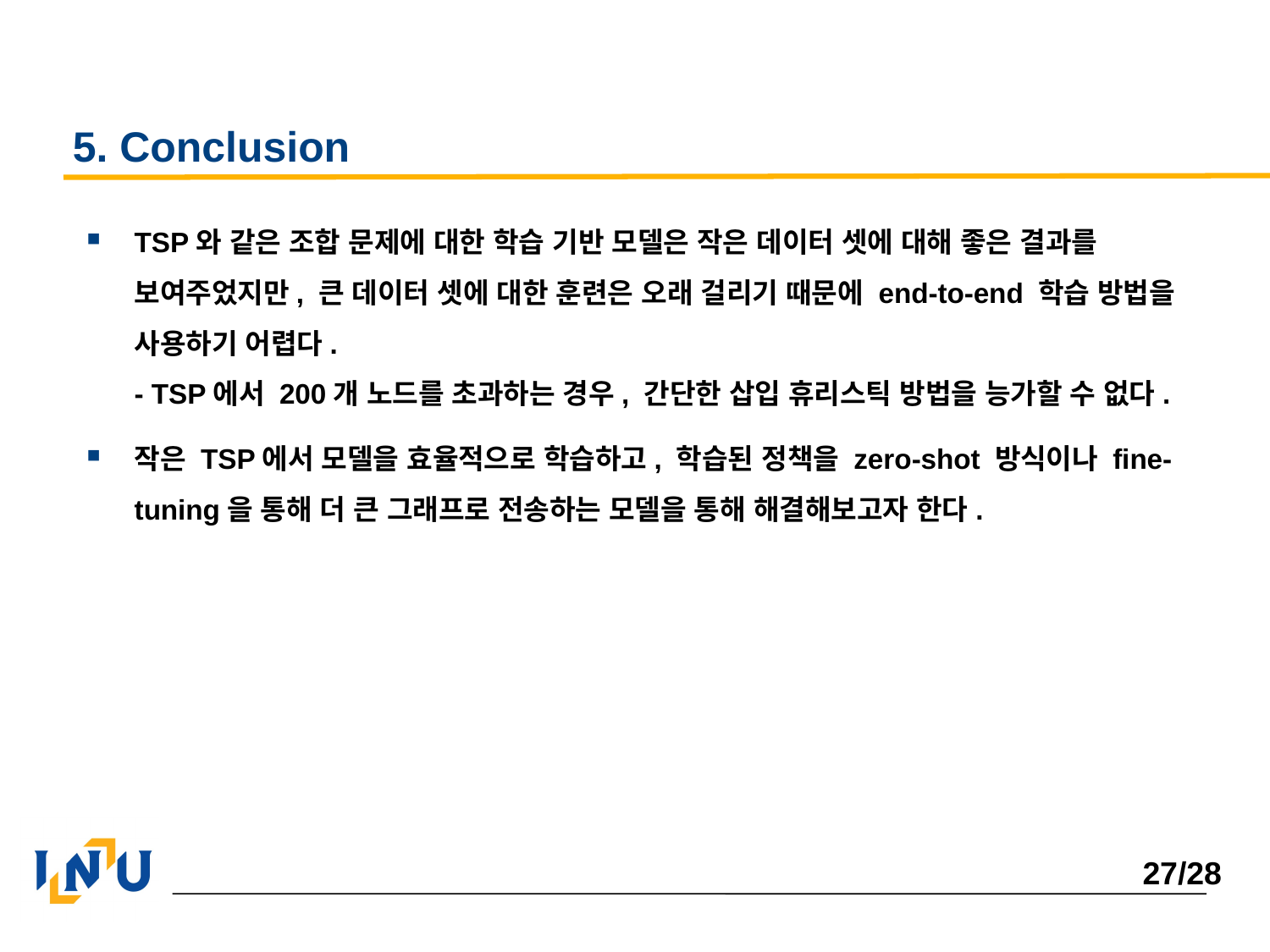

# 5. Conclusion
TSP와 같은 조합 문제에 대한 학습 기반 모델은 작은 데이터 셋에 대해 좋은 결과를 보여주었지만, 큰 데이터 셋에 대한 훈련은 오래 걸리기 때문에 end-to-end 학습 방법을 사용하기 어렵다.
- TSP에서 200개 노드를 초과하는 경우, 간단한 삽입 휴리스틱 방법을 능가할 수 없다.
작은 TSP에서 모델을 효율적으로 학습하고, 학습된 정책을 zero-shot 방식이나 fine-tuning을 통해 더 큰 그래프로 전송하는 모델을 통해 해결해보고자 한다.